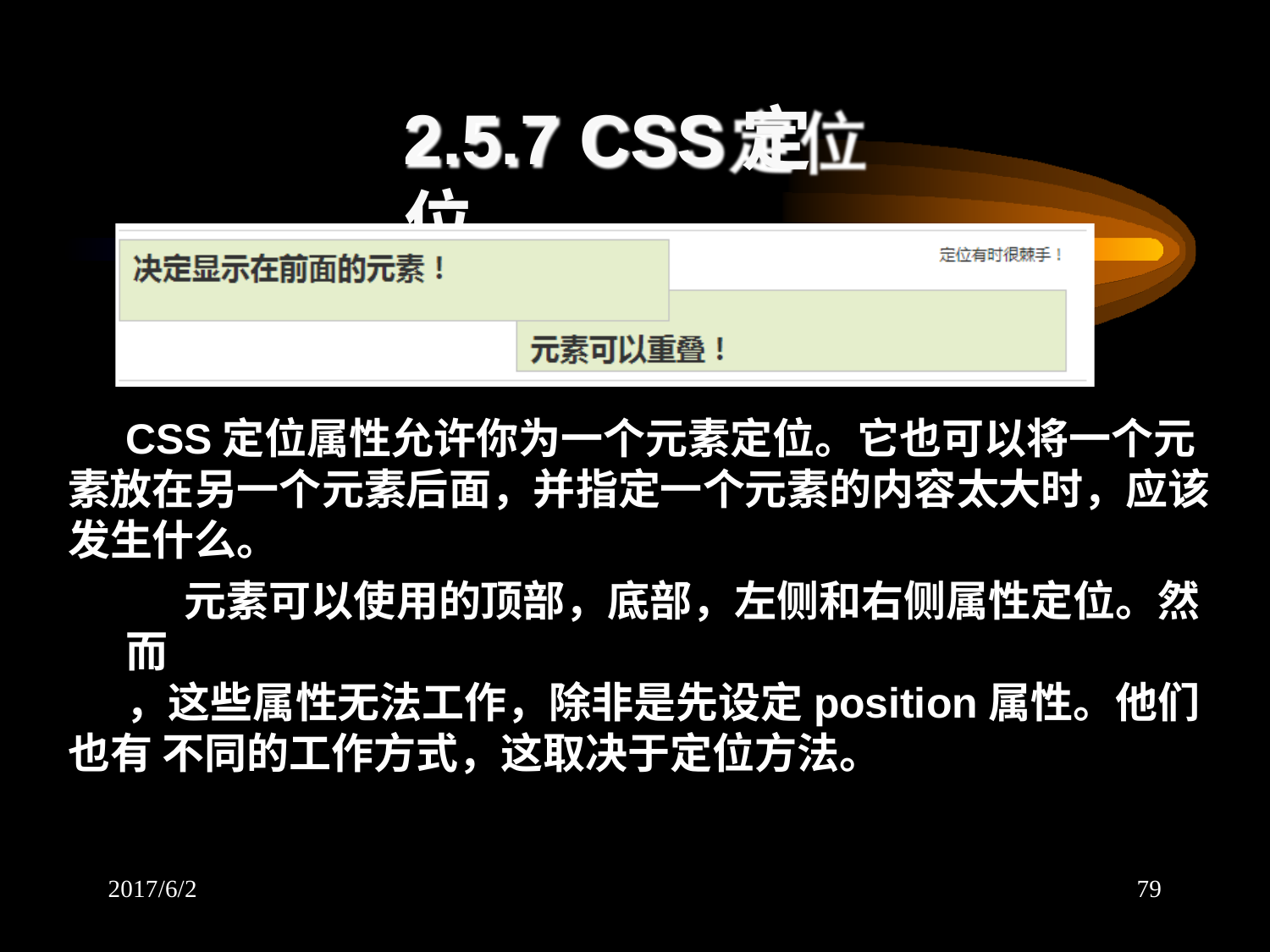

# 2.5.7 CSS定位

CSS定位属性允许你为一个元素定位。它也可以将一个元 素放在另一个元素后面，并指定一个元素的内容太大时，应该 发生什么。
元素可以使用的顶部，底部，左侧和右侧属性定位。然而
，这些属性无法工作，除非是先设定position属性。他们也有 不同的工作方式，这取决于定位方法。

2017/6/2
79